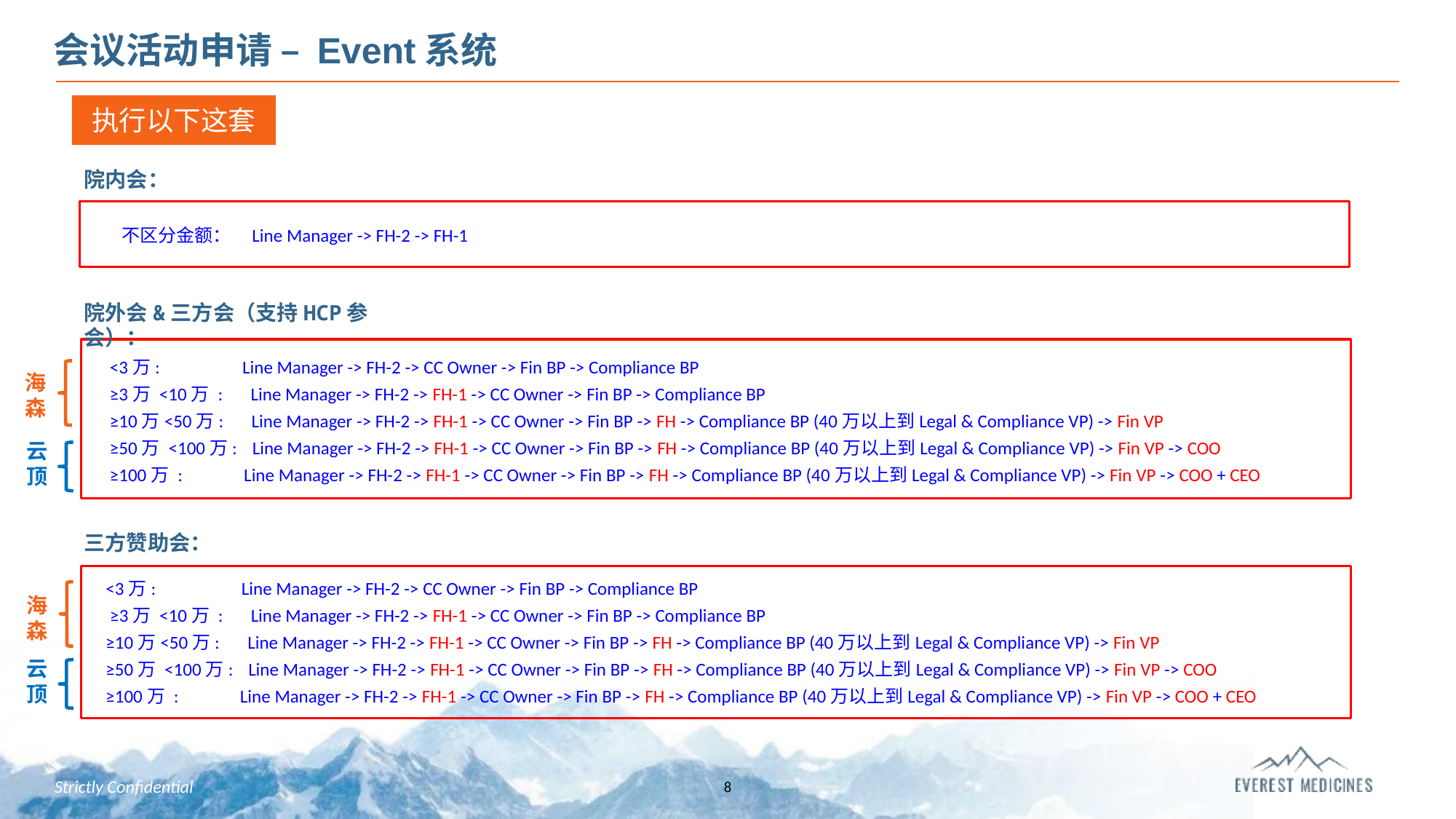

会议活动申请 – Event系统
执行以下这套
院内会：

        不区分金额：    Line Manager -> FH-2 -> FH-1
院外会&三方会（支持HCP参会）：

        <3万:                     Line Manager -> FH-2 -> CC Owner -> Fin BP -> Compliance BP
        ≥3万 <10万 :       Line Manager -> FH-2 -> FH-1 -> CC Owner -> Fin BP -> Compliance BP
        ≥10万<50万:       Line Manager -> FH-2 -> FH-1 -> CC Owner -> Fin BP -> FH -> Compliance BP (40万以上到Legal & Compliance VP) -> Fin VP
        ≥50万 <100万:    Line Manager -> FH-2 -> FH-1 -> CC Owner -> Fin BP -> FH -> Compliance BP (40万以上到Legal & Compliance VP) -> Fin VP -> COO
        ≥100万 :               Line Manager -> FH-2 -> FH-1 -> CC Owner -> Fin BP -> FH -> Compliance BP (40万以上到Legal & Compliance VP) -> Fin VP -> COO + CEO

海森
云顶

三方赞助会：

        <3万:                      Line Manager -> FH-2 -> CC Owner -> Fin BP -> Compliance BP
         ≥3万 <10万 :       Line Manager -> FH-2 -> FH-1 -> CC Owner -> Fin BP -> Compliance BP
        ≥10万<50万:       Line Manager -> FH-2 -> FH-1 -> CC Owner -> Fin BP -> FH -> Compliance BP (40万以上到Legal & Compliance VP) -> Fin VP
        ≥50万 <100万:    Line Manager -> FH-2 -> FH-1 -> CC Owner -> Fin BP -> FH -> Compliance BP (40万以上到Legal & Compliance VP) -> Fin VP -> COO
        ≥100万 :               Line Manager -> FH-2 -> FH-1 -> CC Owner -> Fin BP -> FH -> Compliance BP (40万以上到Legal & Compliance VP) -> Fin VP -> COO + CEO

海森
云顶